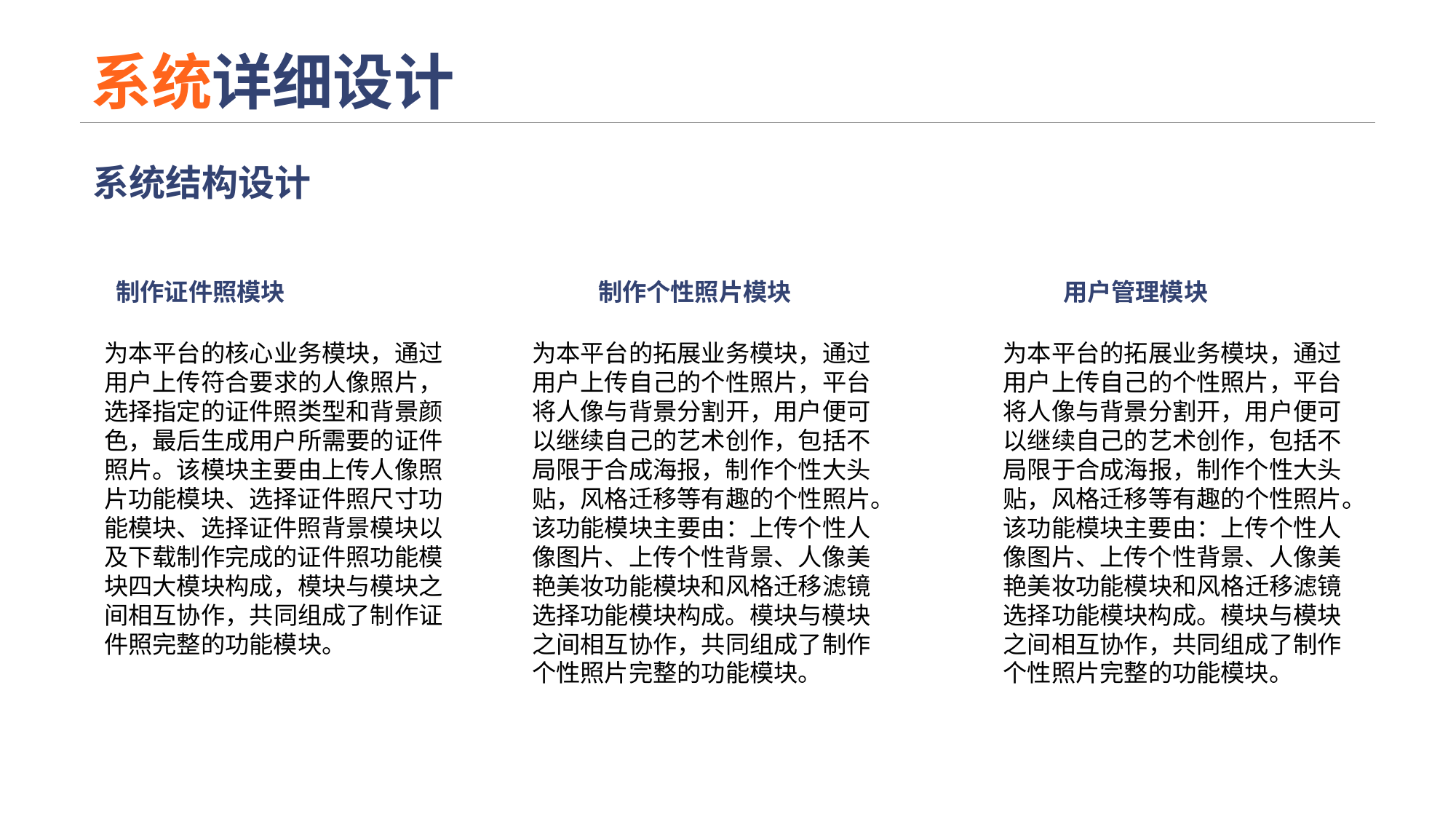

# 系统详细设计
系统结构设计
制作证件照模块
制作个性照片模块
用户管理模块
为本平台的核心业务模块，通过用户上传符合要求的人像照片，选择指定的证件照类型和背景颜色，最后生成用户所需要的证件照片。该模块主要由上传人像照片功能模块、选择证件照尺寸功能模块、选择证件照背景模块以及下载制作完成的证件照功能模块四大模块构成，模块与模块之间相互协作，共同组成了制作证件照完整的功能模块。
为本平台的拓展业务模块，通过用户上传自己的个性照片，平台将人像与背景分割开，用户便可以继续自己的艺术创作，包括不局限于合成海报，制作个性大头贴，风格迁移等有趣的个性照片。该功能模块主要由：上传个性人像图片、上传个性背景、人像美艳美妆功能模块和风格迁移滤镜选择功能模块构成。模块与模块之间相互协作，共同组成了制作个性照片完整的功能模块。
为本平台的拓展业务模块，通过用户上传自己的个性照片，平台将人像与背景分割开，用户便可以继续自己的艺术创作，包括不局限于合成海报，制作个性大头贴，风格迁移等有趣的个性照片。该功能模块主要由：上传个性人像图片、上传个性背景、人像美艳美妆功能模块和风格迁移滤镜选择功能模块构成。模块与模块之间相互协作，共同组成了制作个性照片完整的功能模块。